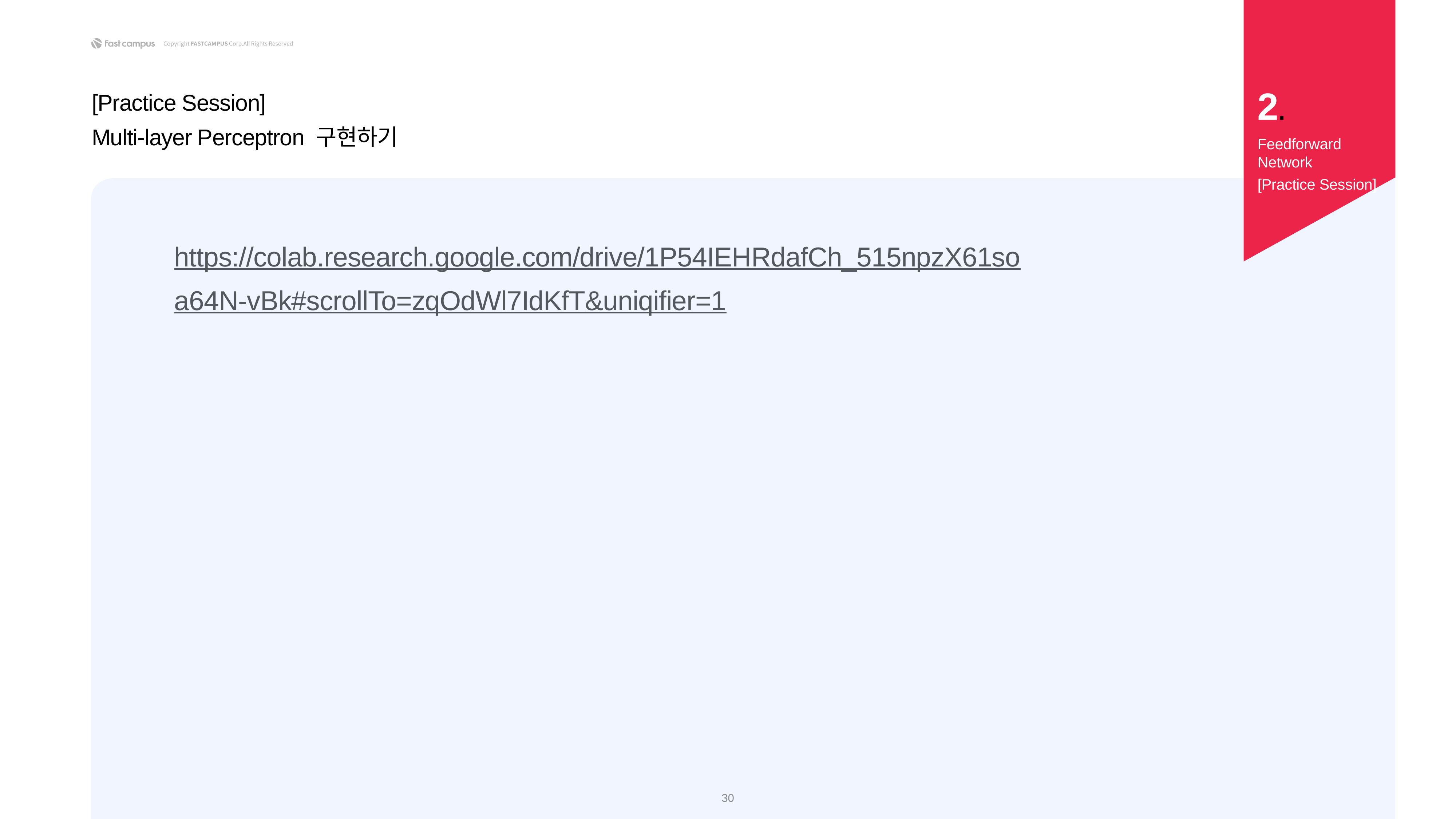

2.
[Practice Session]
Multi-layer Perceptron 구현하기
Feedforward Network
[Practice Session]
https://colab.research.google.com/drive/1P54IEHRdafCh_515npzX61soa64N-vBk#scrollTo=zqOdWl7IdKfT&uniqifier=1
30